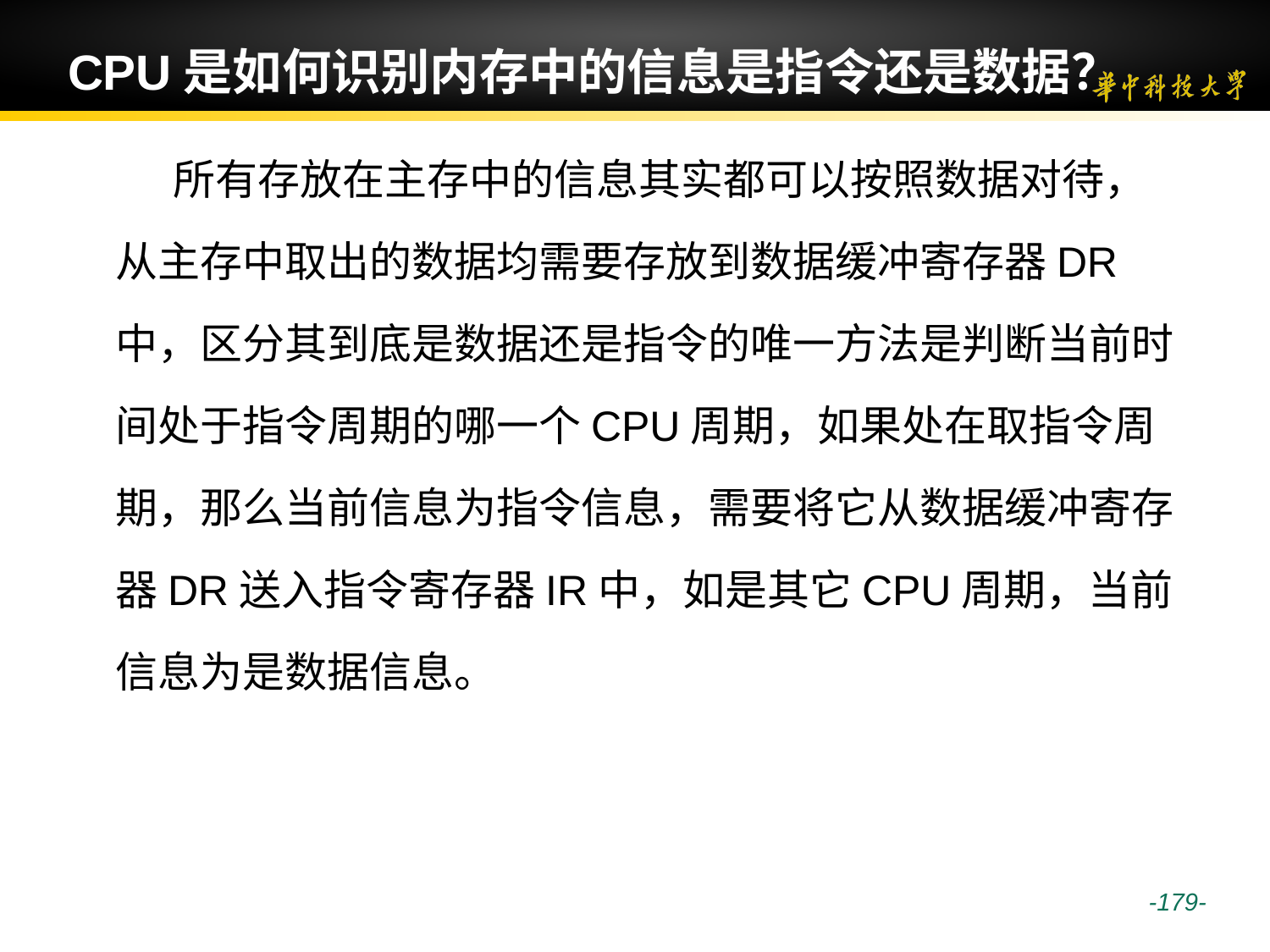

# CPU是如何识别内存中的信息是指令还是数据？
     所有存放在主存中的信息其实都可以按照数据对待，
从主存中取出的数据均需要存放到数据缓冲寄存器DR
中，区分其到底是数据还是指令的唯一方法是判断当前时
间处于指令周期的哪一个CPU周期，如果处在取指令周
期，那么当前信息为指令信息，需要将它从数据缓冲寄存
器DR送入指令寄存器IR中，如是其它CPU周期，当前
信息为是数据信息。

 -179-